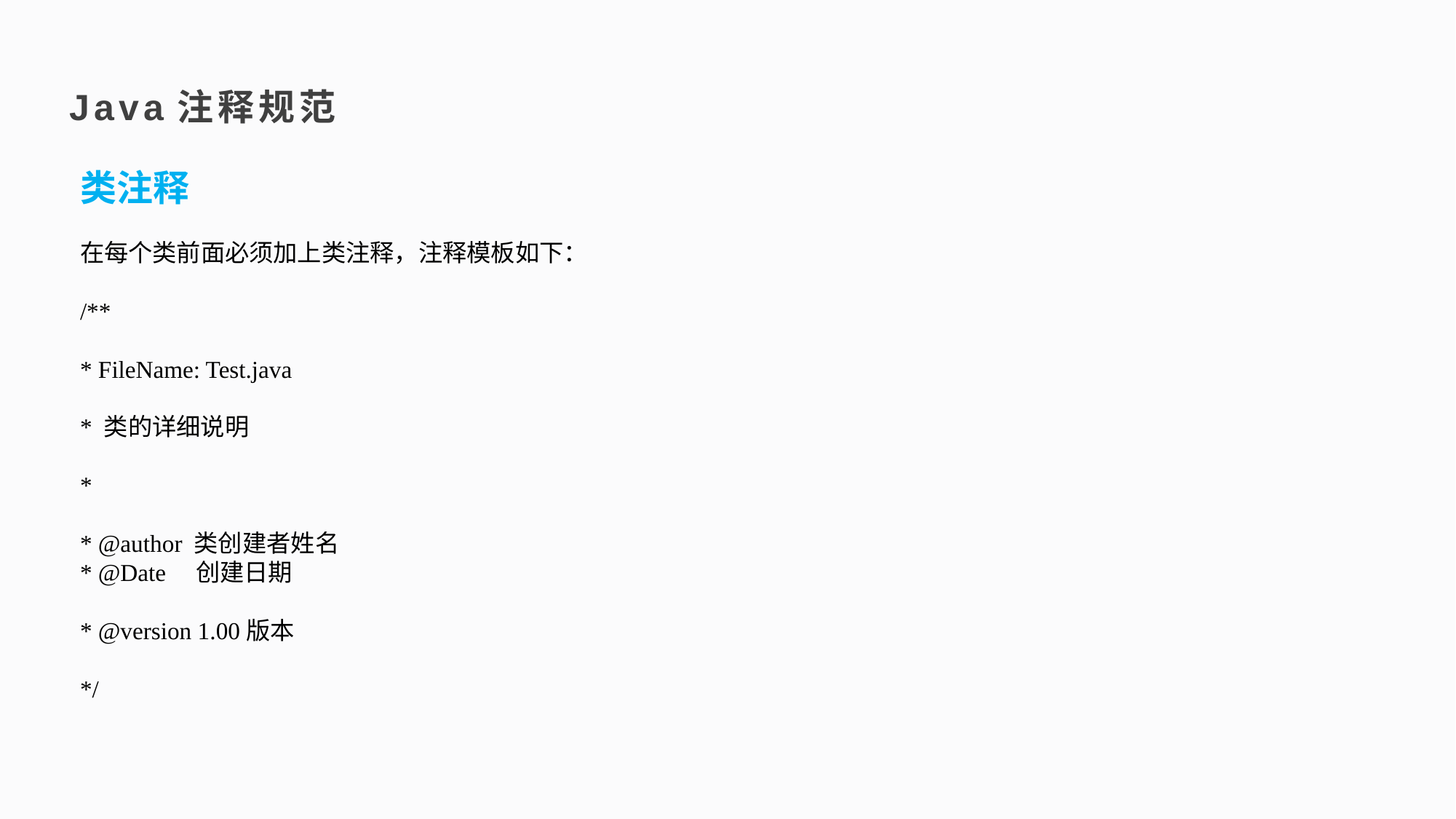

Java注释规范
类注释

在每个类前面必须加上类注释，注释模板如下：

/**

* FileName: Test.java

* 类的详细说明

*

* @author 类创建者姓名
* @Date    创建日期

* @version 1.00版本

*/